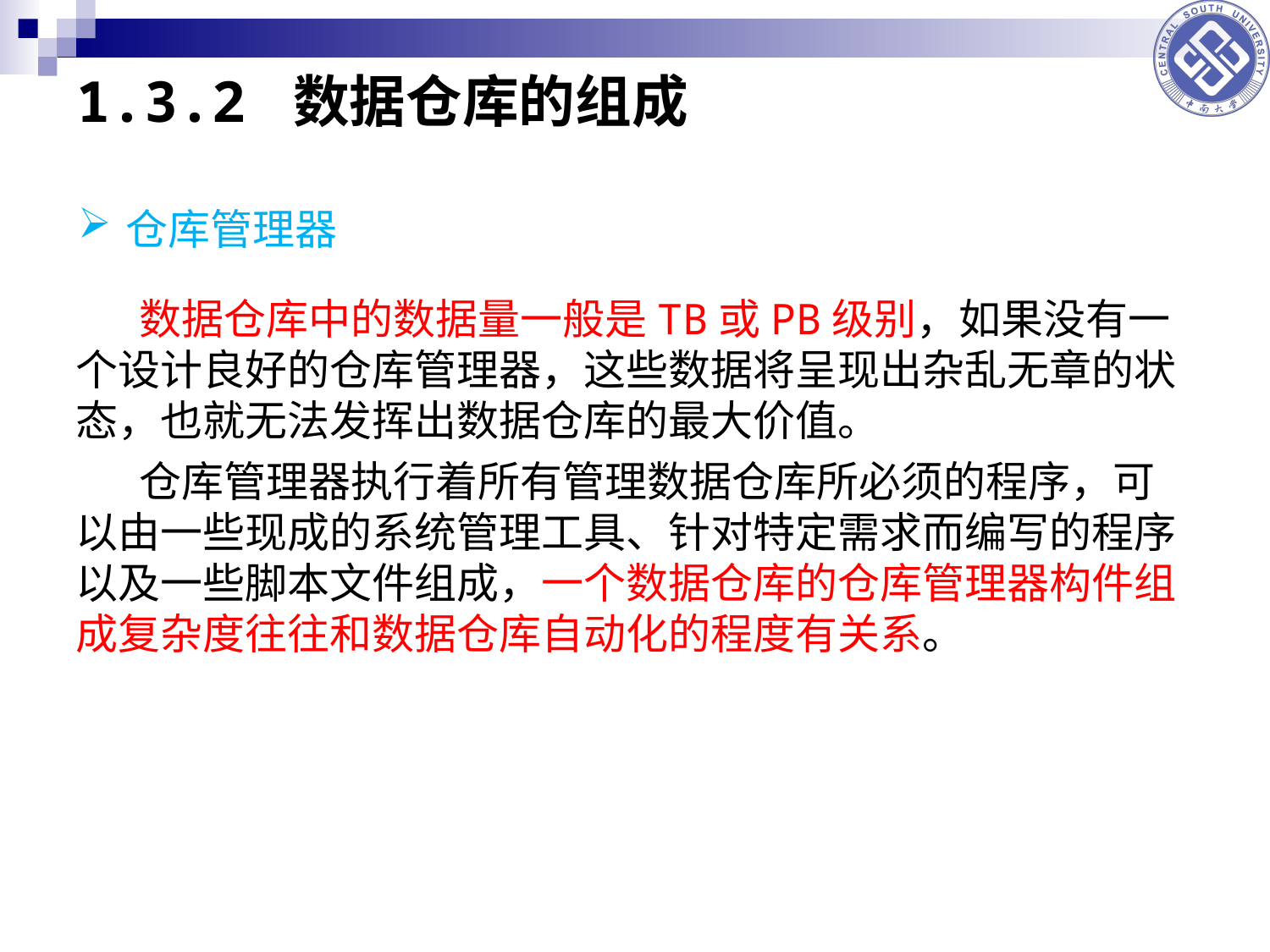

# 1.3.2 数据仓库的组成
仓库管理器
数据仓库中的数据量一般是TB或PB级别，如果没有一个设计良好的仓库管理器，这些数据将呈现出杂乱无章的状态，也就无法发挥出数据仓库的最大价值。
仓库管理器执行着所有管理数据仓库所必须的程序，可以由一些现成的系统管理工具、针对特定需求而编写的程序以及一些脚本文件组成，一个数据仓库的仓库管理器构件组成复杂度往往和数据仓库自动化的程度有关系。